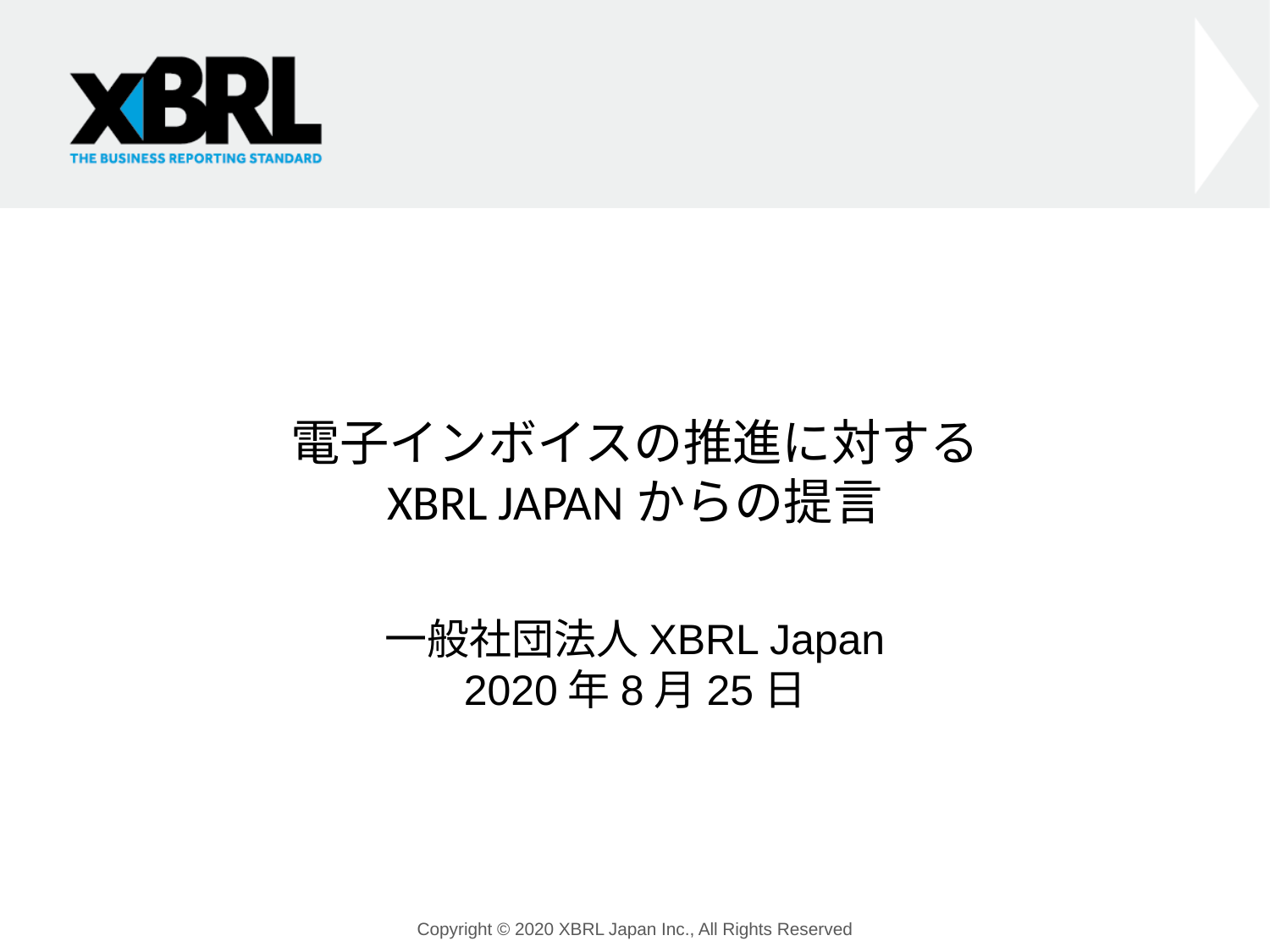

# 電子インボイスの推進に対する XBRL JAPANからの提言
一般社団法人XBRL Japan
2020年8月25日